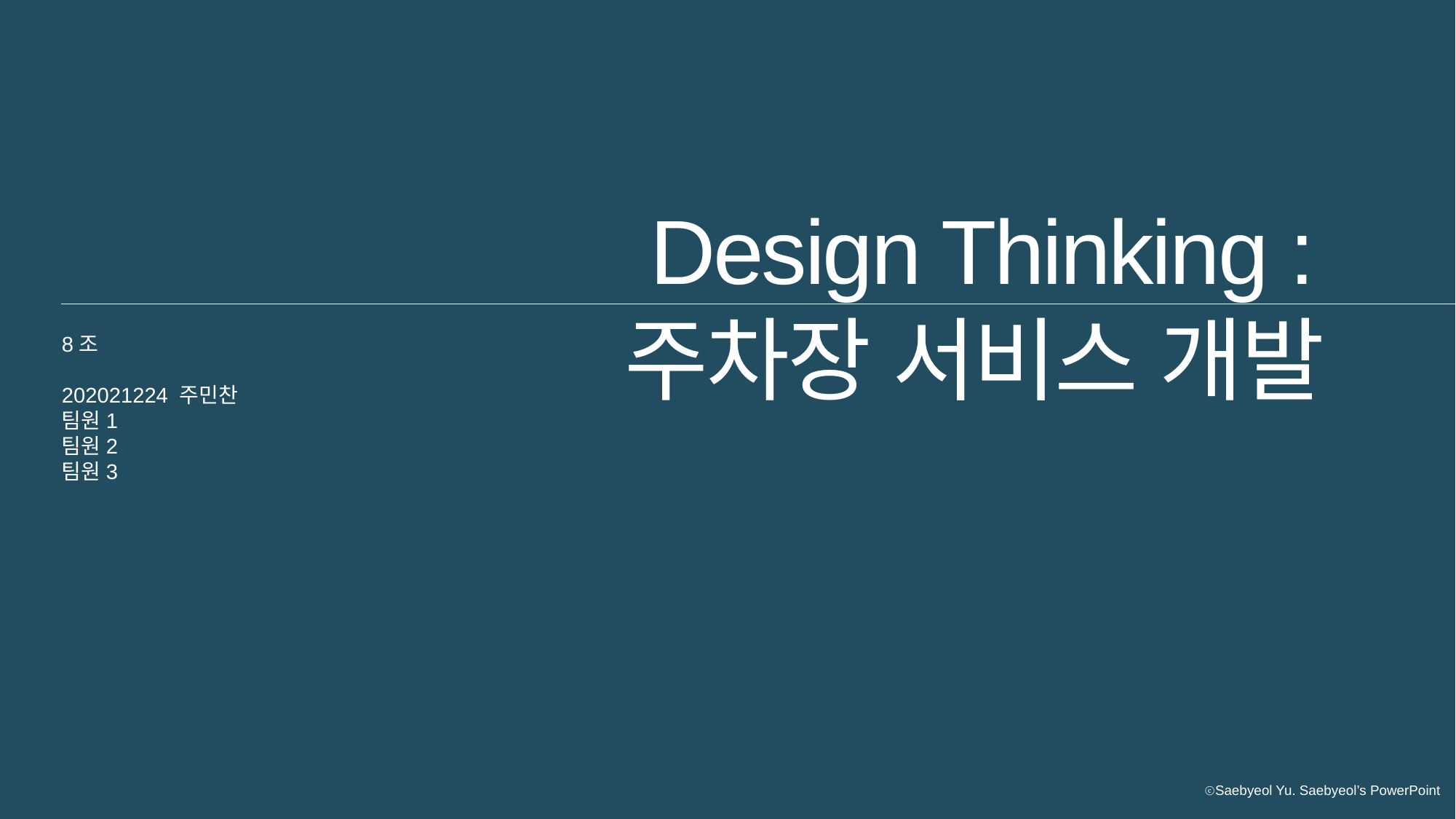

Design Thinking :
주차장 서비스 개발
8조

202021224 주민찬
팀원1
팀원2
팀원3